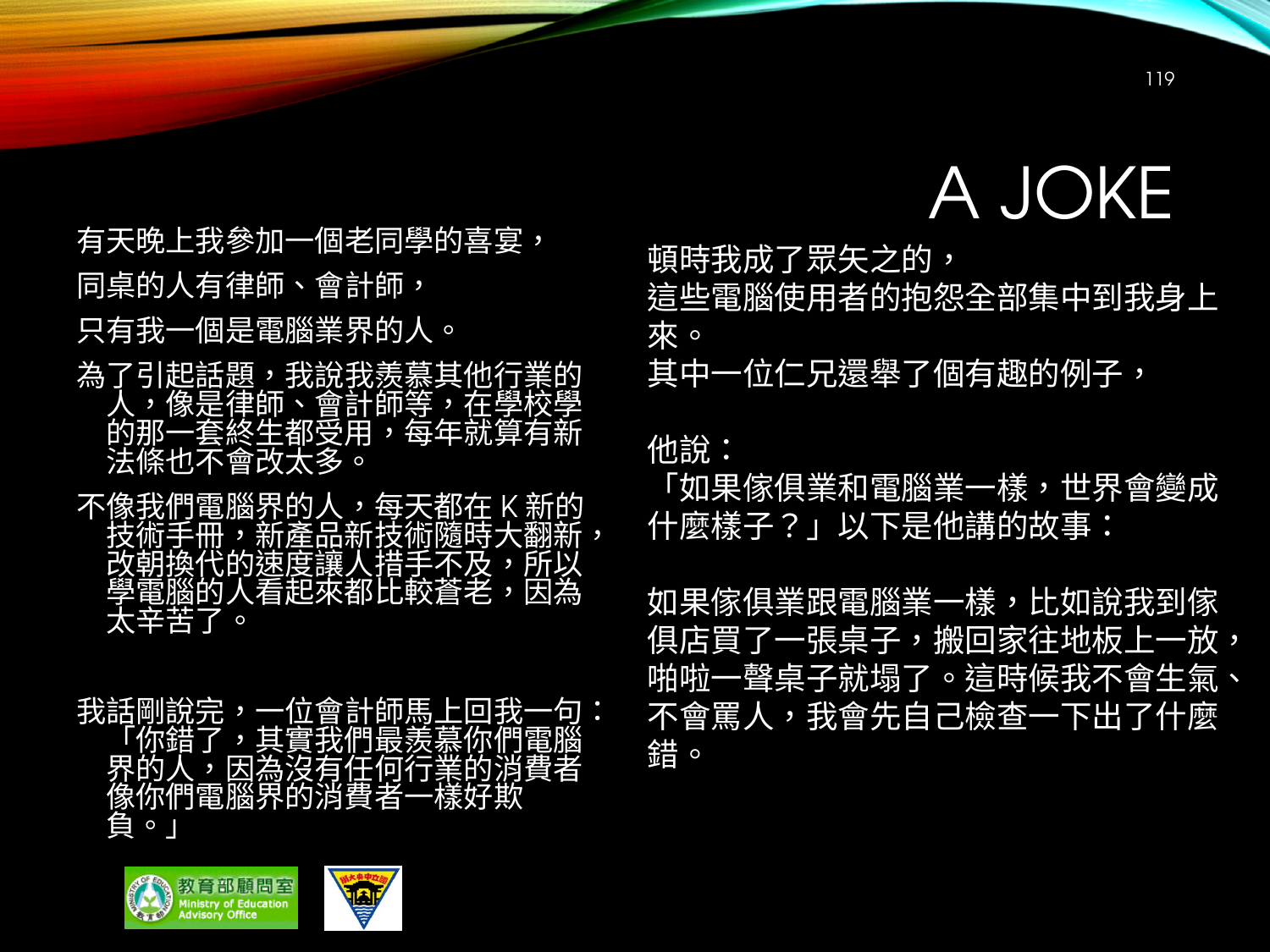

119
# A Joke
有天晚上我參加一個老同學的喜宴，
同桌的人有律師、會計師，
只有我一個是電腦業界的人。
為了引起話題，我說我羨慕其他行業的人，像是律師、會計師等，在學校學的那一套終生都受用，每年就算有新法條也不會改太多。
不像我們電腦界的人，每天都在K新的技術手冊，新產品新技術隨時大翻新，改朝換代的速度讓人措手不及，所以學電腦的人看起來都比較蒼老，因為太辛苦了。

我話剛說完，一位會計師馬上回我一句：「你錯了，其實我們最羨慕你們電腦界的人，因為沒有任何行業的消費者像你們電腦界的消費者一樣好欺負。」

頓時我成了眾矢之的，
這些電腦使用者的抱怨全部集中到我身上來。
其中一位仁兄還舉了個有趣的例子，

他說：
「如果傢俱業和電腦業一樣，世界會變成什麼樣子？」以下是他講的故事：

如果傢俱業跟電腦業一樣，比如說我到傢俱店買了一張桌子，搬回家往地板上一放，啪啦一聲桌子就塌了。這時候我不會生氣、不會罵人，我會先自己檢查一下出了什麼錯。